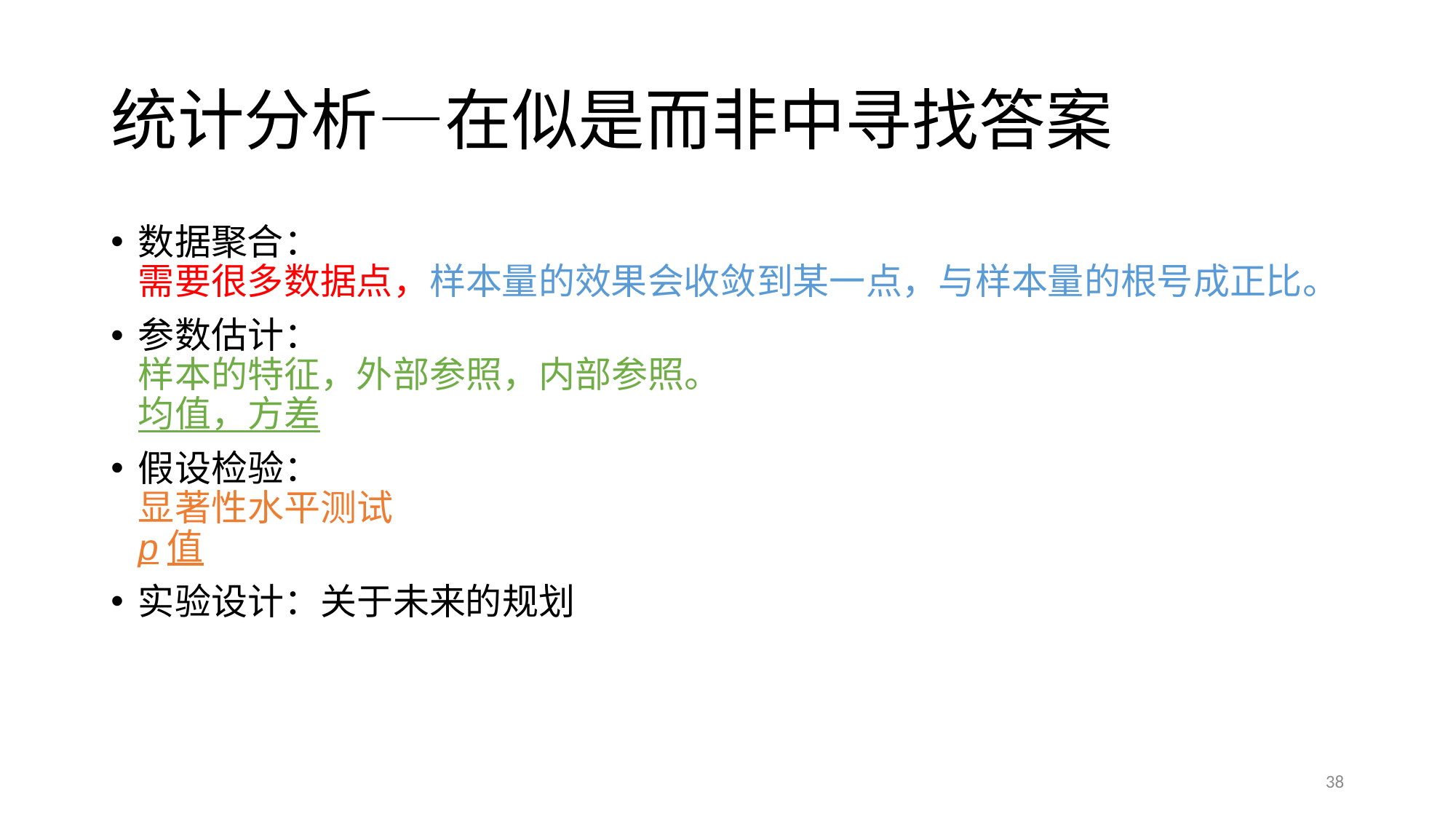

# 统计分析—在似是而非中寻找答案
数据聚合：
需要很多数据点，样本量的效果会收敛到某一点，与样本量的根号成正比。
参数估计：
样本的特征，外部参照，内部参照。
均值，方差
假设检验：
显著性水平测试
p值
实验设计：关于未来的规划

38